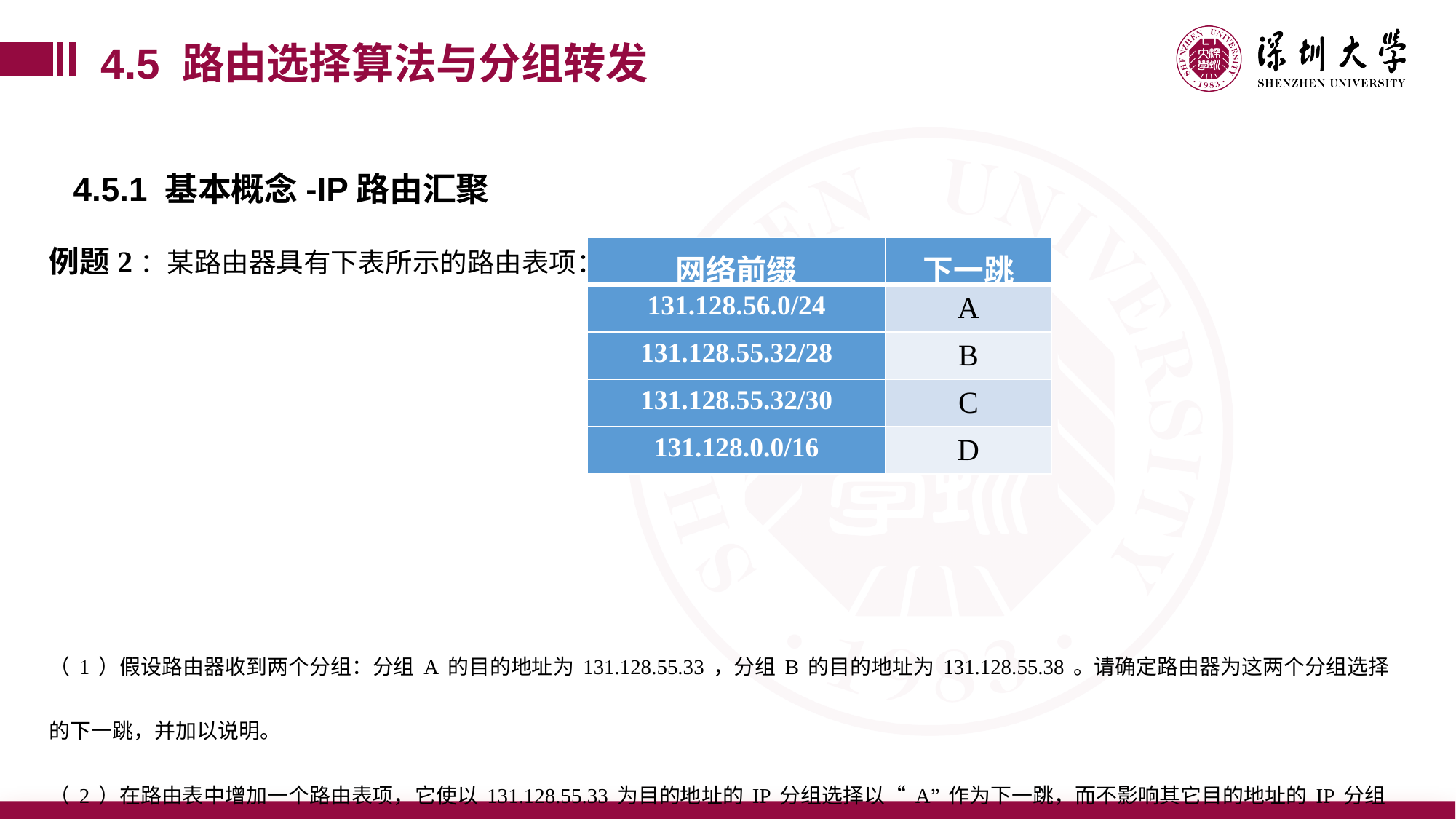

4.5 路由选择算法与分组转发

4.5.1 基本概念-IP路由汇聚
例题2：某路由器具有下表所示的路由表项：

（1）假设路由器收到两个分组：分组A的目的地址为131.128.55.33，分组B的目的地址为131.128.55.38。请确定路由器为这两个分组选择的下一跳，并加以说明。
（2）在路由表中增加一个路由表项，它使以131.128.55.33为目的地址的IP分组选择以“A”作为下一跳，而不影响其它目的地址的IP分组的转发。
（3）在路由表中增加一个路由表项，使所有目的地址与该路由表中任何路由表项都不匹配的IP分组被转发到下一跳“E”。
| 网络前缀 | 下一跳 |
| --- | --- |
| 131.128.56.0/24 | A |
| 131.128.55.32/28 | B |
| 131.128.55.32/30 | C |
| 131.128.0.0/16 | D |